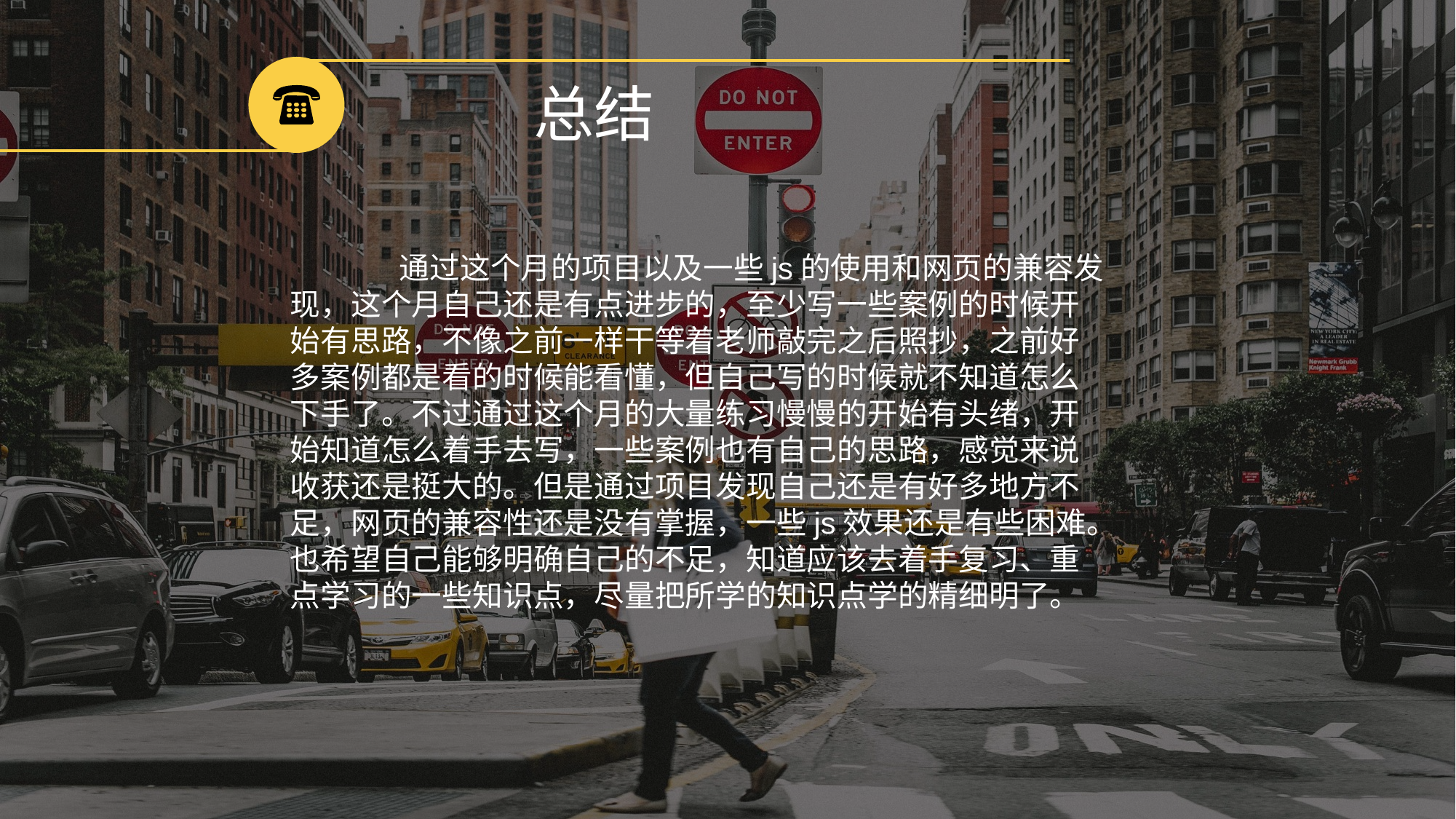

总结

	通过这个月的项目以及一些js的使用和网页的兼容发现，这个月自己还是有点进步的，至少写一些案例的时候开始有思路，不像之前一样干等着老师敲完之后照抄，之前好多案例都是看的时候能看懂，但自己写的时候就不知道怎么下手了。不过通过这个月的大量练习慢慢的开始有头绪，开始知道怎么着手去写，一些案例也有自己的思路，感觉来说收获还是挺大的。但是通过项目发现自己还是有好多地方不足，网页的兼容性还是没有掌握，一些js效果还是有些困难。也希望自己能够明确自己的不足，知道应该去着手复习、重点学习的一些知识点，尽量把所学的知识点学的精细明了。